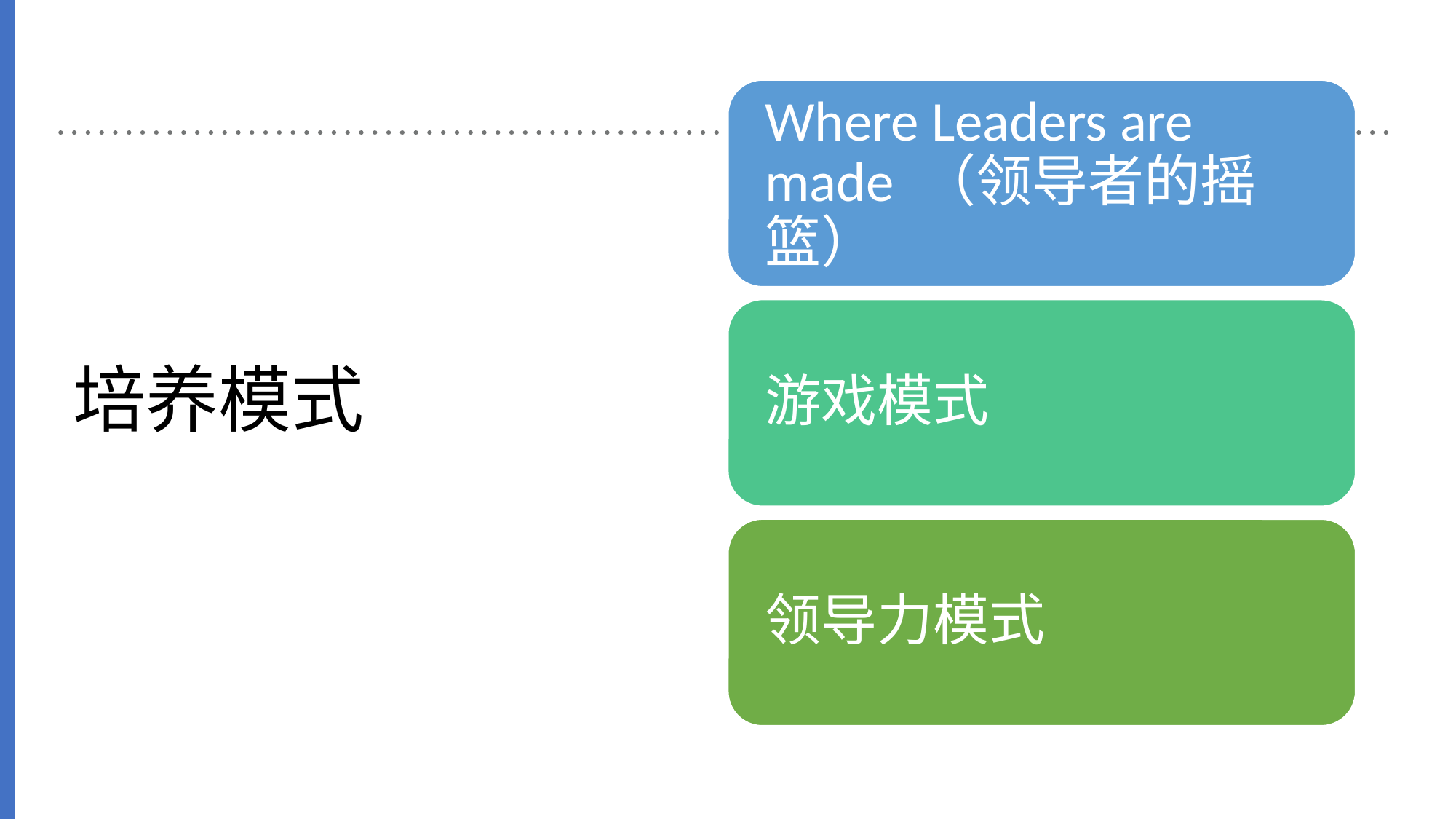

# 培养模式
Where Leaders are made （领导者的摇篮）
游戏模式
领导力模式